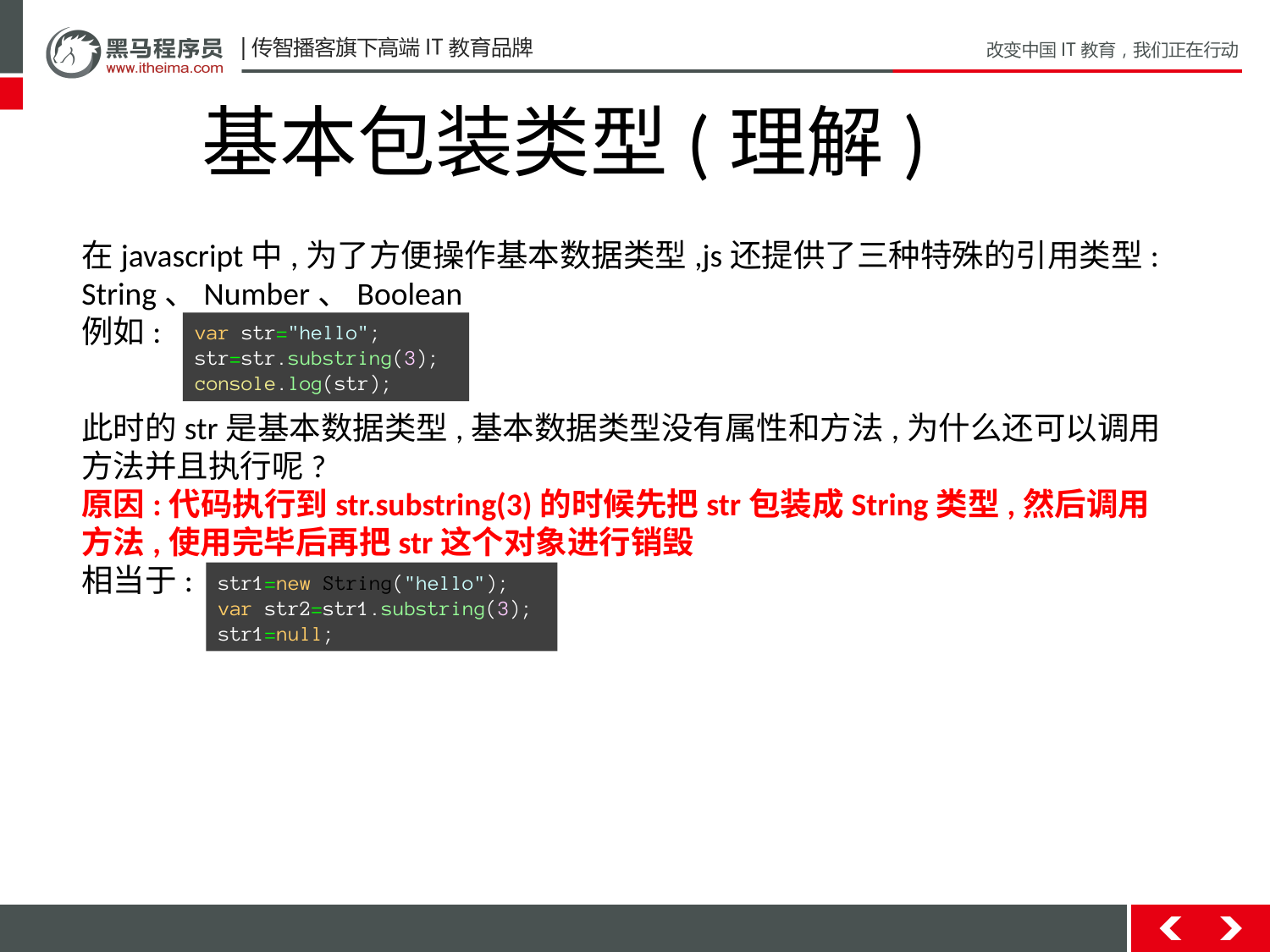

基本包装类型(理解)
在javascript中,为了方便操作基本数据类型,js还提供了三种特殊的引用类型:
String、Number、Boolean
例如:
var str="hello";
str=str.substring(3);
console.log(str);
此时的str是基本数据类型,基本数据类型没有属性和方法,为什么还可以调用方法并且执行呢?
原因:代码执行到str.substring(3)的时候先把str包装成String类型,然后调用方法,使用完毕后再把str这个对象进行销毁
相当于:
str1=new String("hello");
var str2=str1.substring(3);
str1=null;